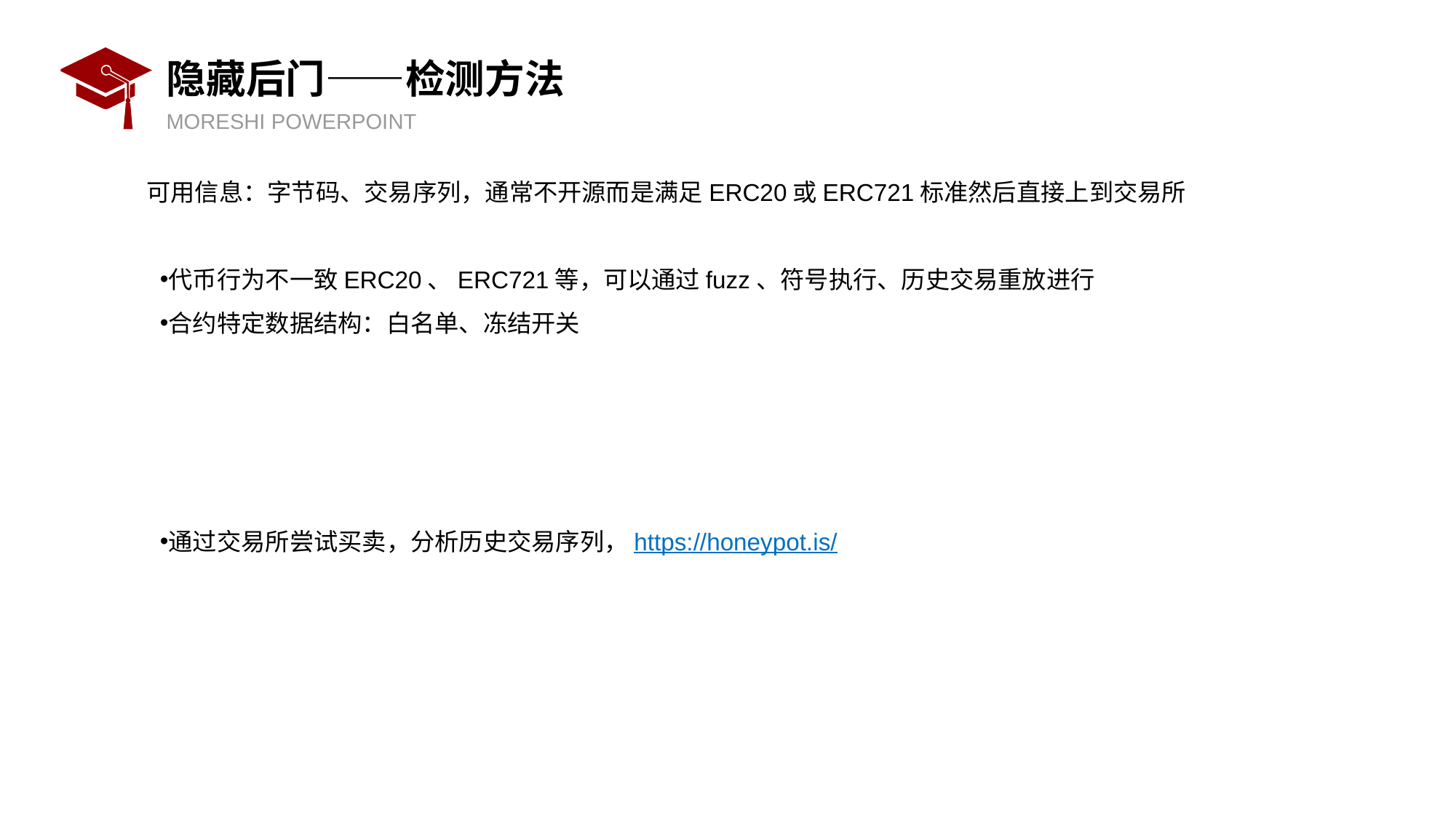

# 隐藏后门——检测方法
可用信息：字节码、交易序列，通常不开源而是满足ERC20或ERC721标准然后直接上到交易所

代币行为不一致ERC20、ERC721等，可以通过fuzz、符号执行、历史交易重放进行
合约特定数据结构：白名单、冻结开关

通过交易所尝试买卖，分析历史交易序列，https://honeypot.is/